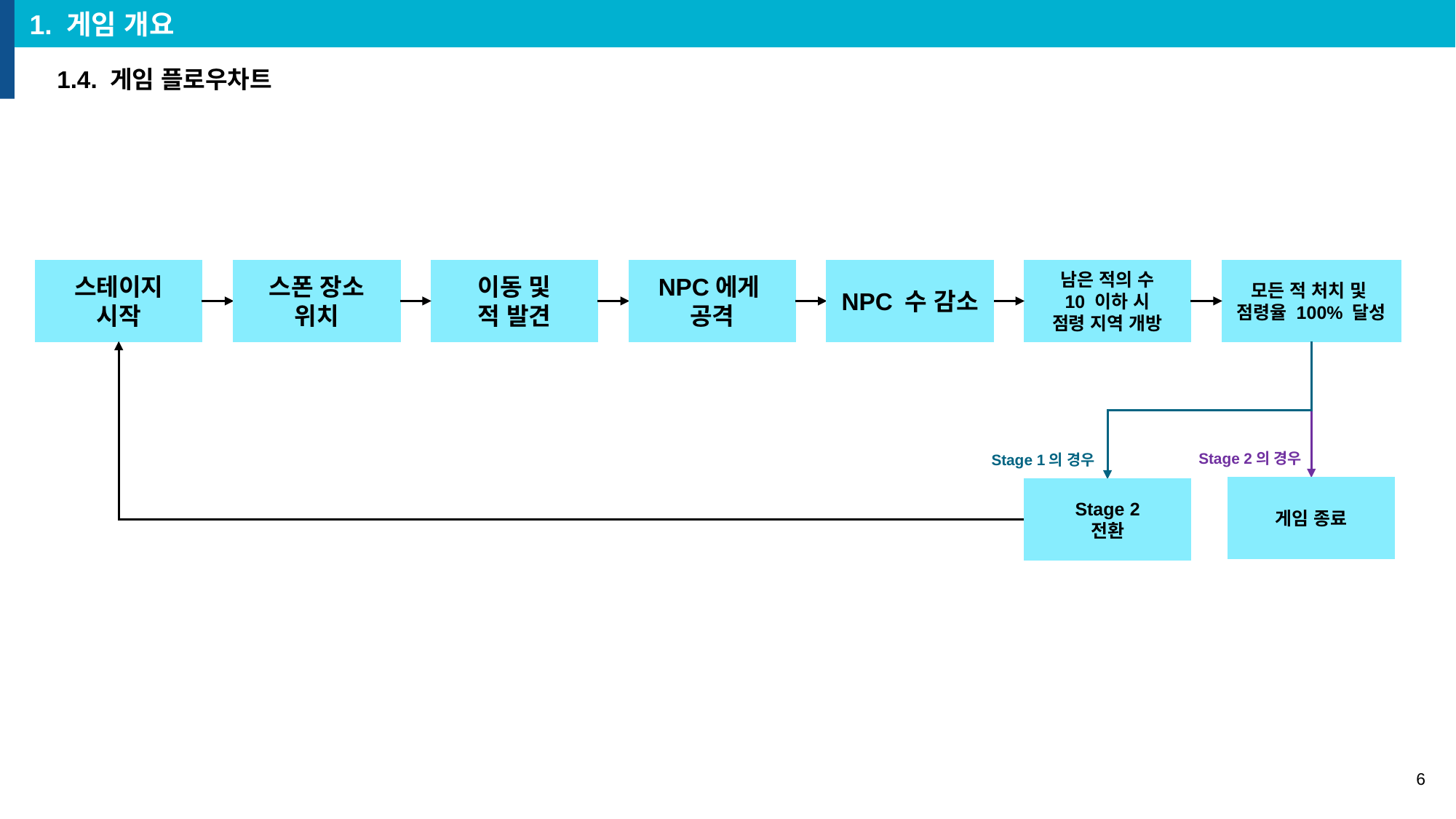

1. 게임 개요
1.4. 게임 플로우차트
NPC 수 감소
남은 적의 수
10 이하 시
점령 지역 개방
모든 적 처치 및
점령율 100% 달성
이동 및
적 발견
NPC에게
공격
스테이지
시작
스폰 장소
위치
Stage 2의 경우
Stage 1의 경우
게임 종료
Stage 2
전환
6